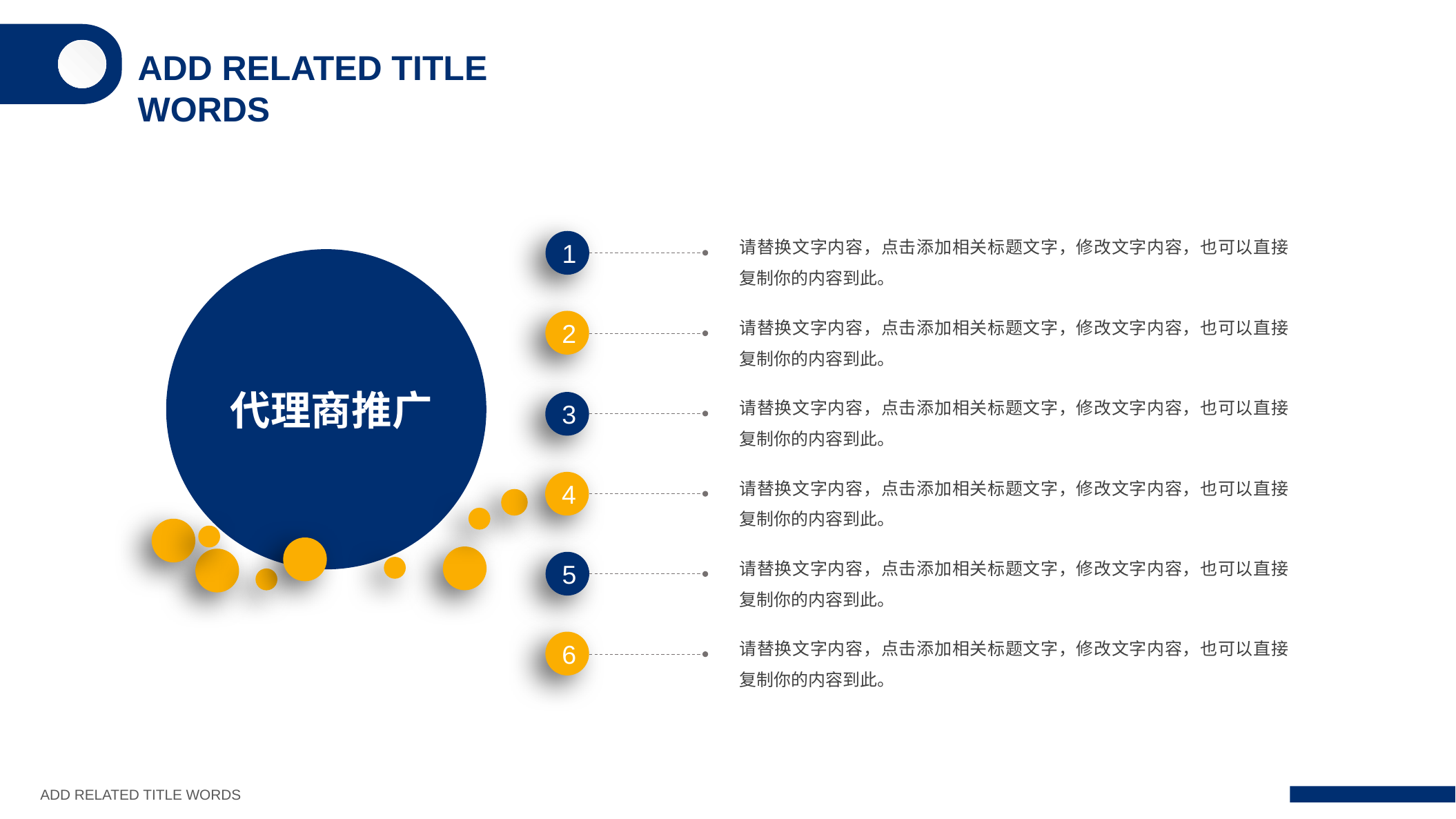

ADD RELATED TITLE WORDS
请替换文字内容，点击添加相关标题文字，修改文字内容，也可以直接复制你的内容到此。
1

请替换文字内容，点击添加相关标题文字，修改文字内容，也可以直接复制你的内容到此。
2
代理商推广
请替换文字内容，点击添加相关标题文字，修改文字内容，也可以直接复制你的内容到此。
3
请替换文字内容，点击添加相关标题文字，修改文字内容，也可以直接复制你的内容到此。
4

请替换文字内容，点击添加相关标题文字，修改文字内容，也可以直接复制你的内容到此。

5

请替换文字内容，点击添加相关标题文字，修改文字内容，也可以直接复制你的内容到此。
6
ADD RELATED TITLE WORDS